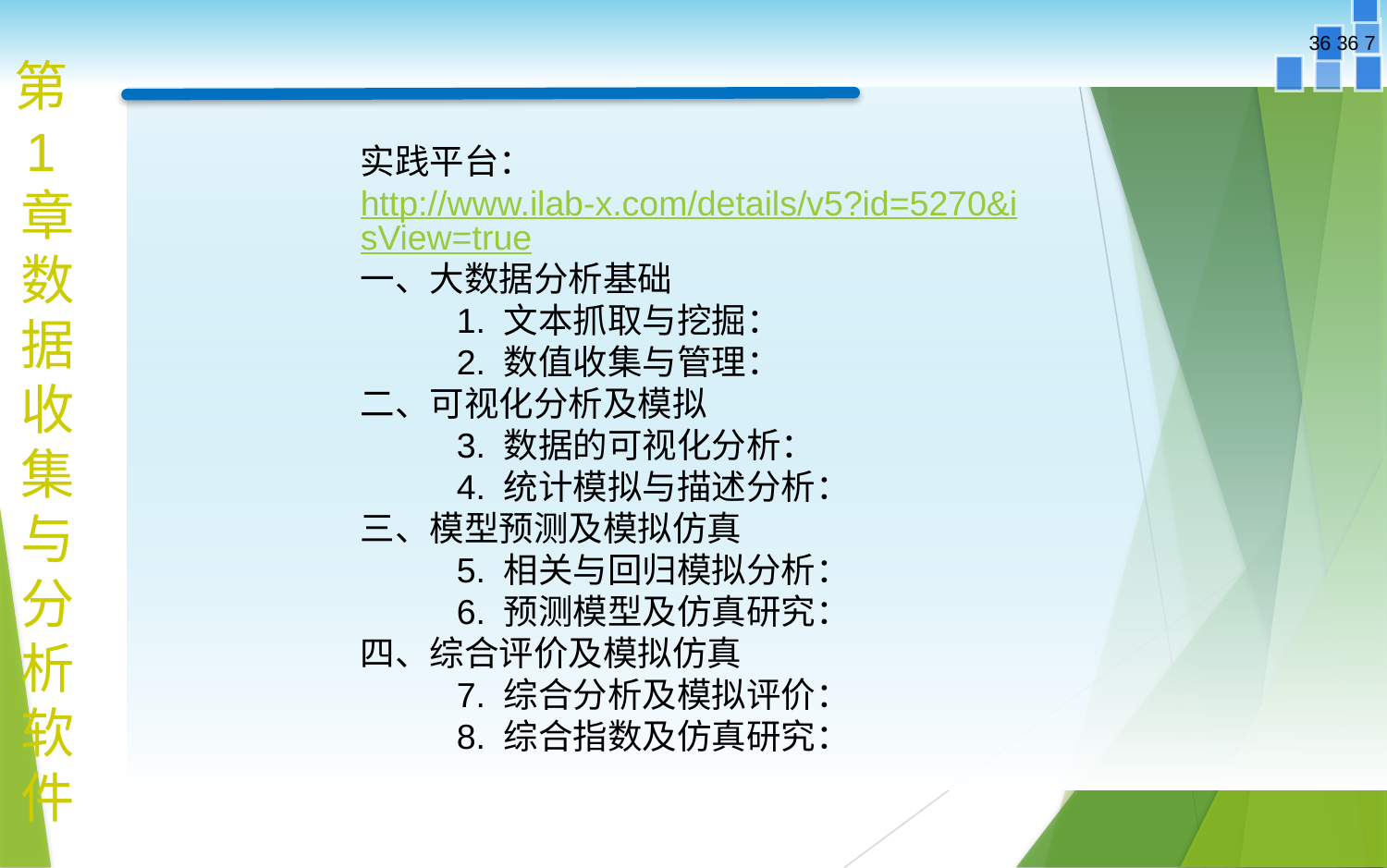

实践平台：http://www.ilab-x.com/details/v5?id=5270&isView=true
一、大数据分析基础
      1. 文本抓取与挖掘：
      2. 数值收集与管理：
二、可视化分析及模拟
      3. 数据的可视化分析：
      4. 统计模拟与描述分析：
三、模型预测及模拟仿真
      5. 相关与回归模拟分析：
      6. 预测模型及仿真研究：
四、综合评价及模拟仿真
      7. 综合分析及模拟评价：
      8. 综合指数及仿真研究：